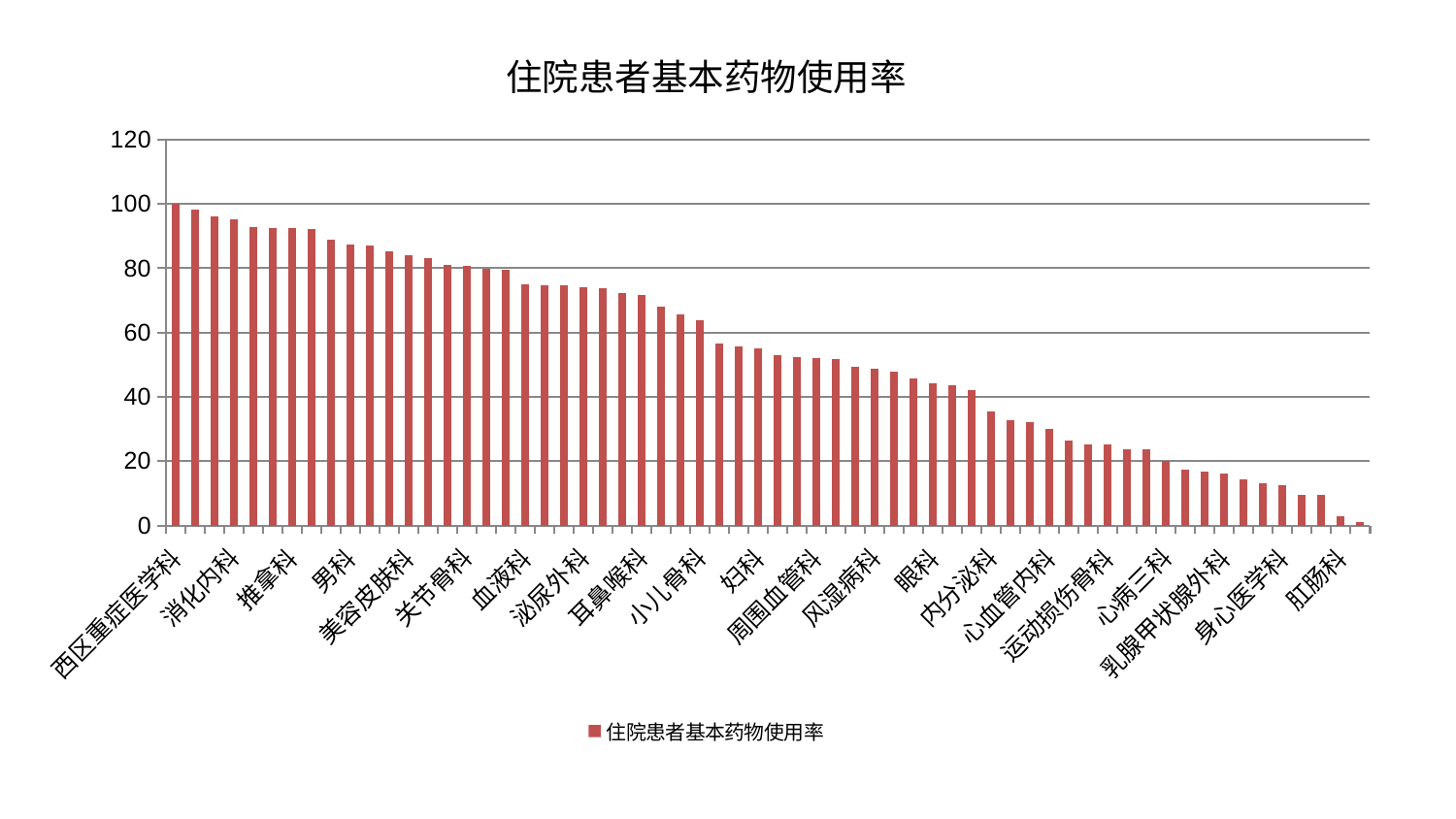

### Chart: 住院患者基本药物使用率

| Category | 住院患者基本药物使用率 |
|---|---|
| 西区重症医学科 | 100.0 |
| 普通外科 | 98.14537364164603 |
| 神经内科 | 96.25715047369022 |
| 消化内科 | 95.15773026167749 |
| 脑病二科 | 92.89128069676703 |
| 神经外科 | 92.63067161570899 |
| 推拿科 | 92.44767031027827 |
| 脊柱骨科 | 92.34120005285848 |
| 脑病三科 | 88.97638740898483 |
| 男科 | 87.28515384553137 |
| 肿瘤内科 | 86.93549167785697 |
| 妇二科 | 85.18977460878585 |
| 美容皮肤科 | 84.1050233746961 |
| 肝病科 | 83.20005912927763 |
| 心病一科 | 80.97393905797281 |
| 关节骨科 | 80.682511404925 |
| 小儿推拿科 | 79.71451451291864 |
| 心病二科 | 79.6785445308953 |
| 血液科 | 74.97085484801455 |
| 肝胆外科 | 74.82191006663335 |
| 中医经典科 | 74.72348734810853 |
| 泌尿外科 | 74.05898974437899 |
| 创伤骨科 | 73.73707784928388 |
| 脾胃病科 | 72.37647409859333 |
| 耳鼻喉科 | 71.58709158833621 |
| 肾病科 | 68.20505798968404 |
| 显微骨科 | 65.598759831129 |
| 小儿骨科 | 63.97812963865697 |
| 脾胃科消化科合并 | 56.61252882596812 |
| 重症医学科 | 55.75476361573259 |
| 妇科 | 55.037833882413636 |
| 脑病一科 | 52.981394341490606 |
| 老年医学科 | 52.25810900718706 |
| 周围血管科 | 52.11001179972341 |
| 康复科 | 51.738068471287654 |
| 儿科 | 49.289993137608 |
| 风湿病科 | 48.72871309177134 |
| 胸外科 | 47.73556245806314 |
| 针灸科 | 45.78736002753479 |
| 眼科 | 44.37112005297068 |
| 口腔科 | 43.63494538450456 |
| 治未病中心 | 42.02019596002202 |
| 内分泌科 | 35.32503552401498 |
| 东区重症医学科 | 32.60595658603154 |
| 综合内科 | 32.0564522396132 |
| 心血管内科 | 29.93251047461638 |
| 皮肤科 | 26.54466755834082 |
| 产科 | 25.10188180919275 |
| 运动损伤骨科 | 25.061952180444933 |
| 肾脏内科 | 23.827637572523155 |
| 妇科妇二科合并 | 23.616441985971722 |
| 心病三科 | 20.0471250920208 |
| 骨科 | 17.491346839264608 |
| 东区肾病科 | 16.77312029146032 |
| 乳腺甲状腺外科 | 16.017450257563336 |
| 微创骨科 | 14.476465990278964 |
| 心病四科 | 13.210728049908793 |
| 身心医学科 | 12.566692341594067 |
| 呼吸内科 | 9.624743648658374 |
| 中医外治中心 | 9.529964841029637 |
| 肛肠科 | 2.7623730813108205 |
| 医院 | 0.934 |
111